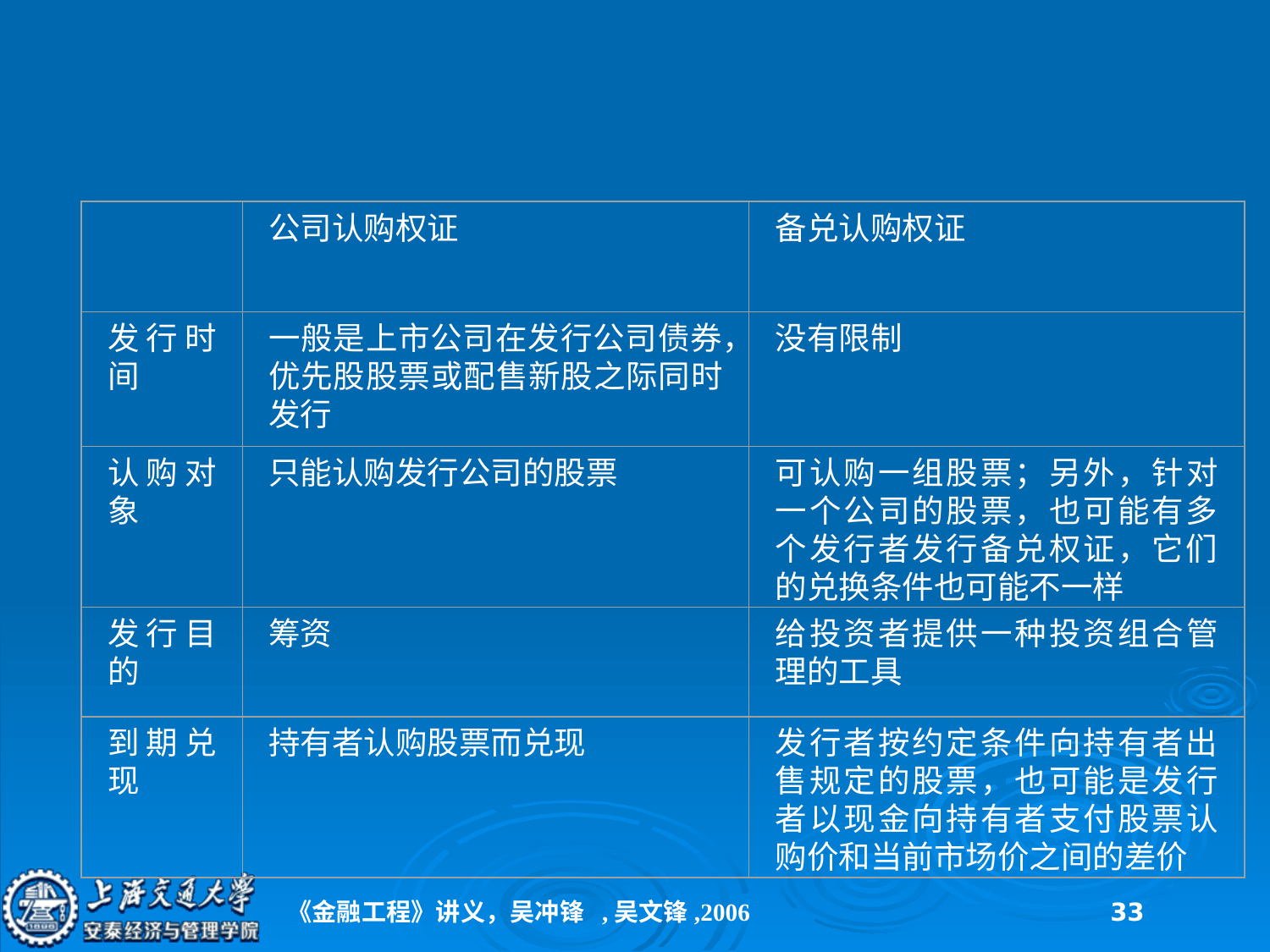

#

公司认购权证

备兑认购权证

发行时间

一般是上市公司在发行公司债券，优先股股票或配售新股之际同时发行

没有限制

认购对象

只能认购发行公司的股票

可认购一组股票；另外，针对一个公司的股票，也可能有多个发行者发行备兑权证，它们的兑换条件也可能不一样

发行目的

筹资

给投资者提供一种投资组合管理的工具

到期兑现

持有者认购股票而兑现

发行者按约定条件向持有者出售规定的股票，也可能是发行者以现金向持有者支付股票认购价和当前市场价之间的差价